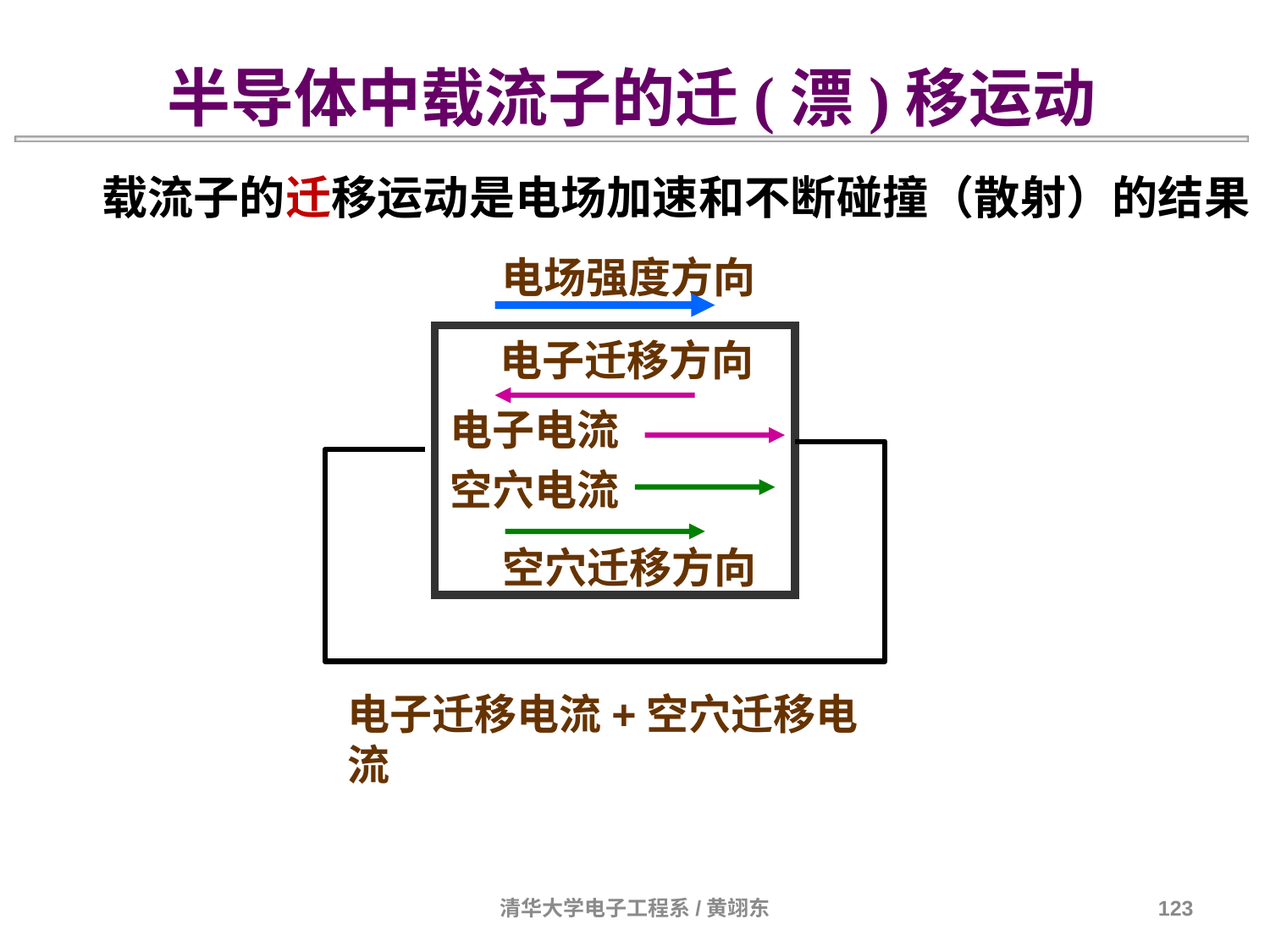

半导体中载流子的迁(漂)移运动

载流子的迁移运动是电场加速和不断碰撞（散射）的结果
电场强度方向

电子迁移方向

电子电流

空穴电流

空穴迁移方向
电子迁移电流+空穴迁移电流
清华大学电子工程系/黄翊东
123